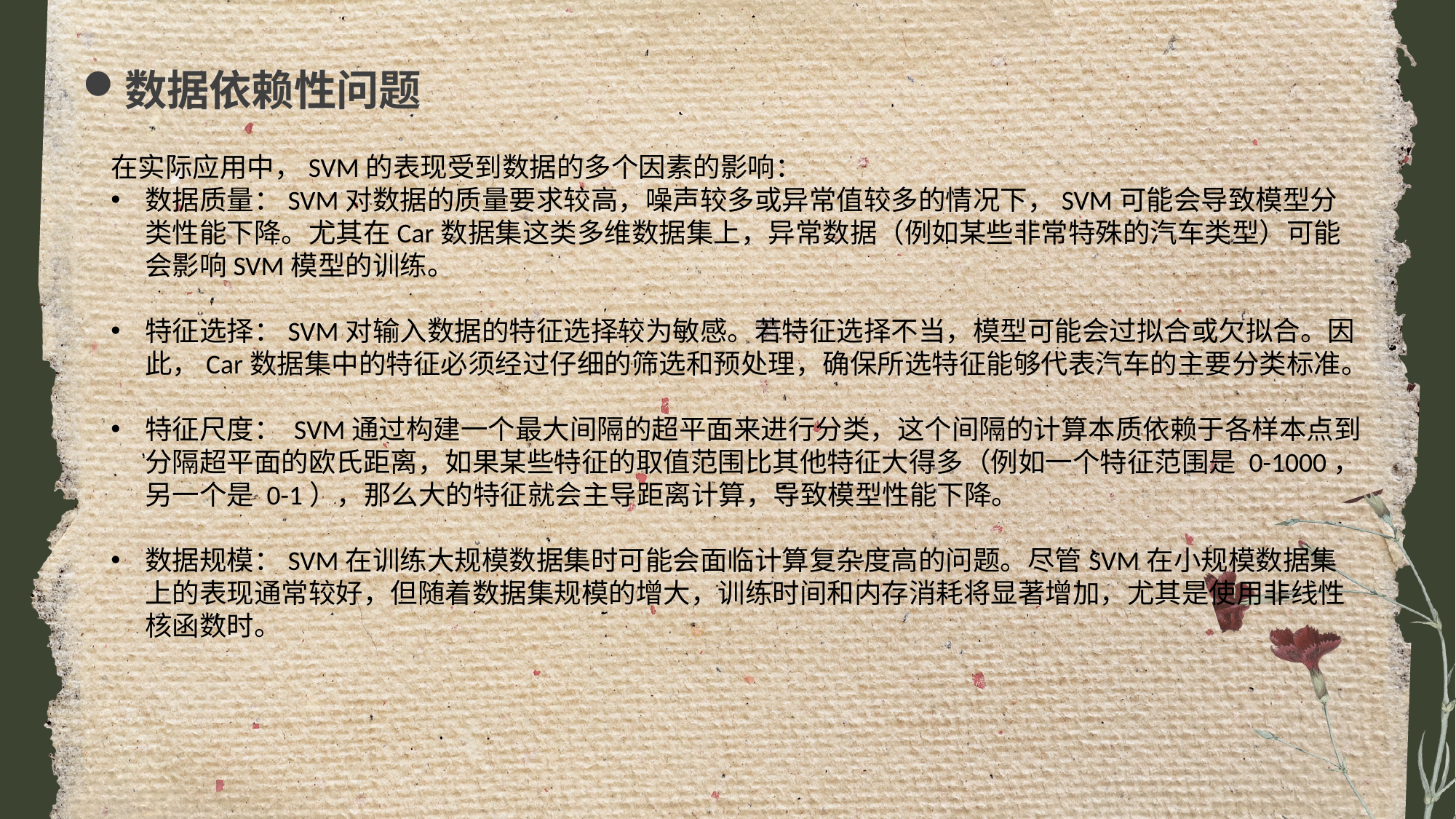

数据依赖性问题
在实际应用中，SVM的表现受到数据的多个因素的影响：
数据质量：SVM对数据的质量要求较高，噪声较多或异常值较多的情况下，SVM可能会导致模型分类性能下降。尤其在Car数据集这类多维数据集上，异常数据（例如某些非常特殊的汽车类型）可能会影响SVM模型的训练。

特征选择：SVM对输入数据的特征选择较为敏感。若特征选择不当，模型可能会过拟合或欠拟合。因此，Car数据集中的特征必须经过仔细的筛选和预处理，确保所选特征能够代表汽车的主要分类标准。

特征尺度： SVM通过构建一个最大间隔的超平面来进行分类，这个间隔的计算本质依赖于各样本点到分隔超平面的欧氏距离，如果某些特征的取值范围比其他特征大得多（例如一个特征范围是 0-1000，另一个是 0-1），那么大的特征就会主导距离计算，导致模型性能下降。

数据规模：SVM在训练大规模数据集时可能会面临计算复杂度高的问题。尽管SVM在小规模数据集上的表现通常较好，但随着数据集规模的增大，训练时间和内存消耗将显著增加，尤其是使用非线性核函数时。